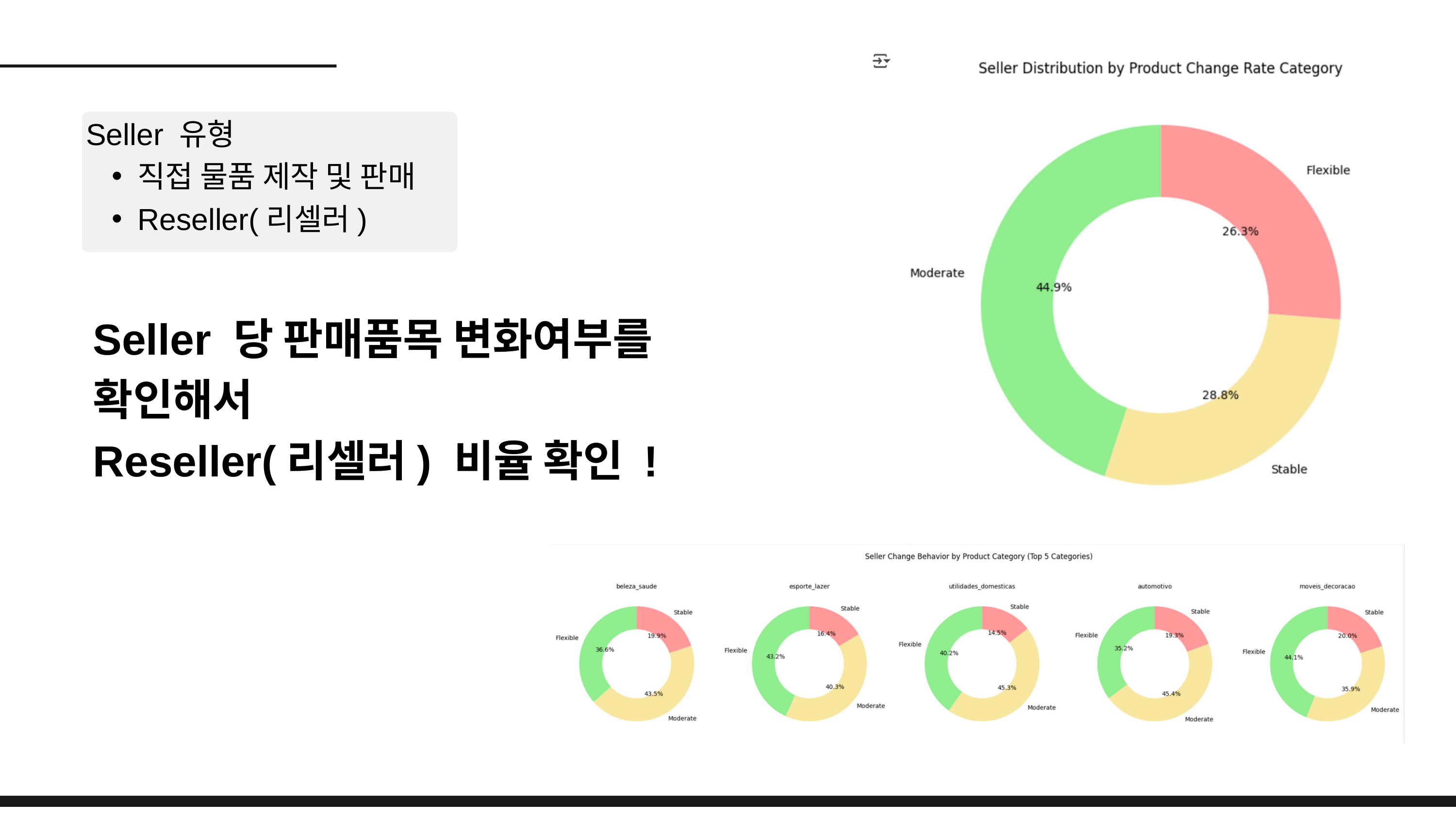

Seller 유형
직접 물품 제작 및 판매
Reseller(리셀러)
Seller 당 판매품목 변화여부를 확인해서
Reseller(리셀러) 비율 확인 !